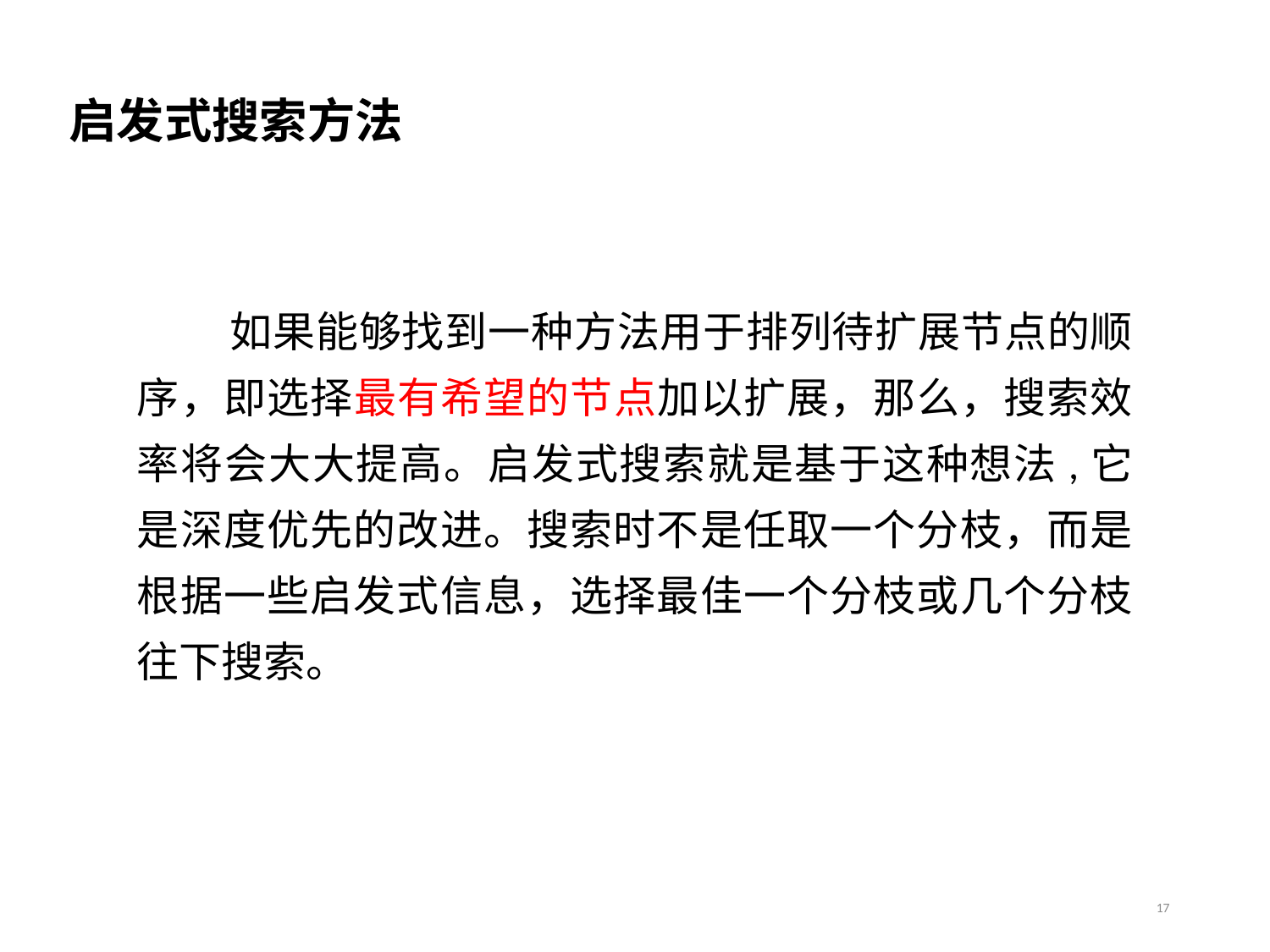

启发式搜索方法
        如果能够找到一种方法用于排列待扩展节点的顺序，即选择最有希望的节点加以扩展，那么，搜索效率将会大大提高。启发式搜索就是基于这种想法,它是深度优先的改进。搜索时不是任取一个分枝，而是根据一些启发式信息，选择最佳一个分枝或几个分枝往下搜索。
17